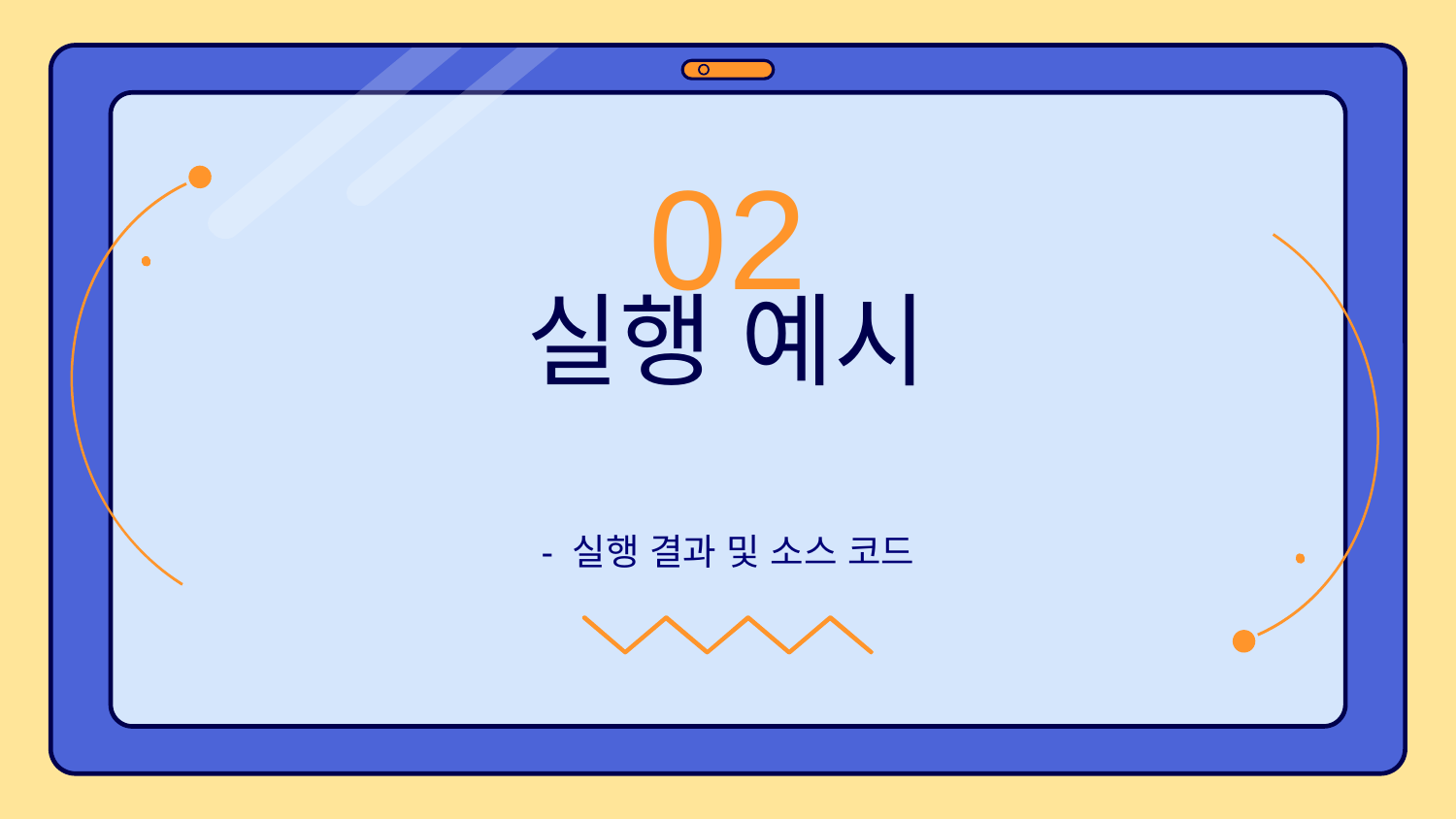

02
# 실행 예시

- 실행 결과 및 소스 코드